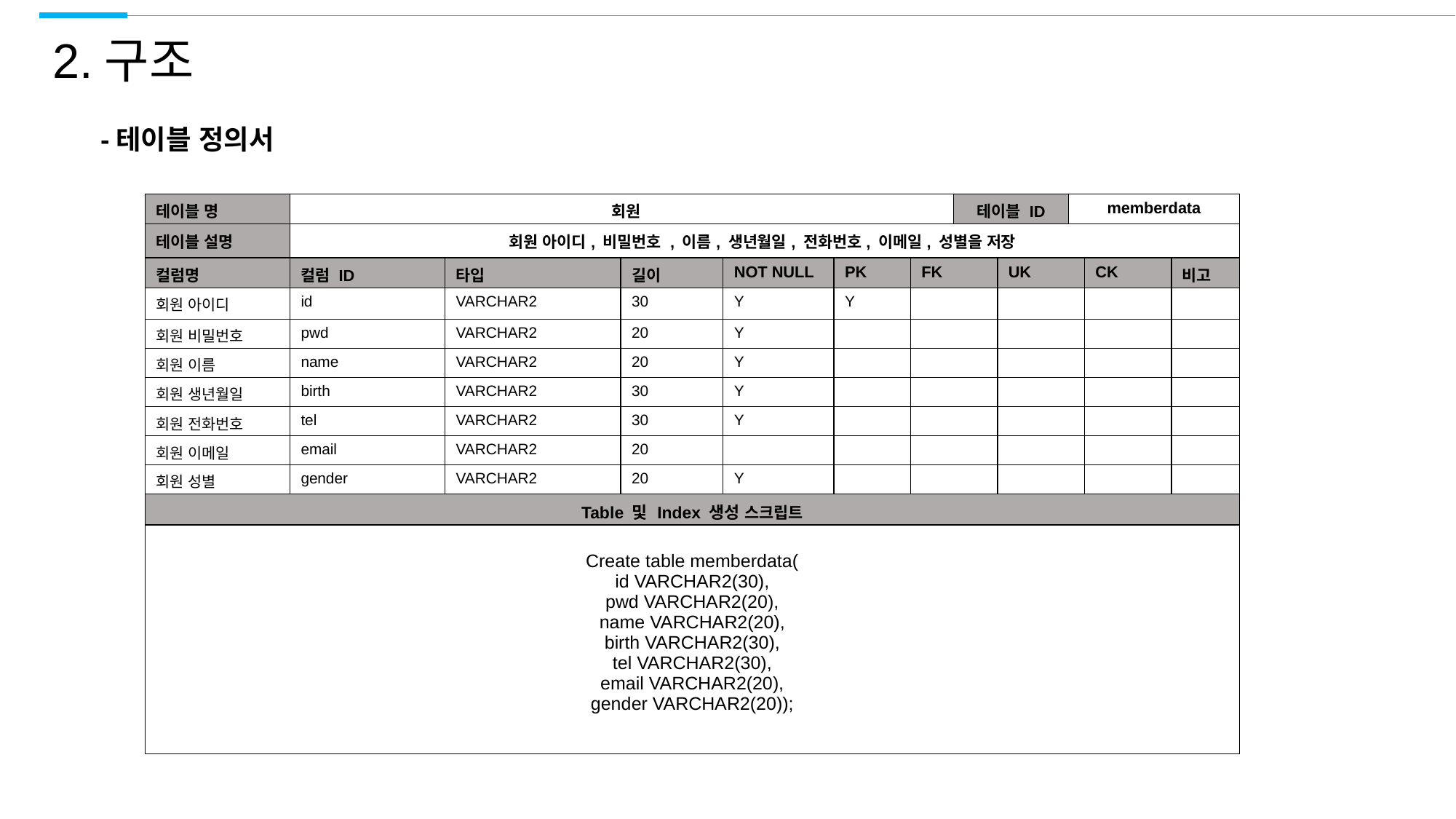

2.구조
-테이블 정의서

| 테이블 명 | 회원 |  |  |  |  |  | 테이블 ID |  | memberdata |  |  |
| --- | --- | --- | --- | --- | --- | --- | --- | --- | --- | --- | --- |
| 테이블 설명 | 회원 아이디, 비밀번호 , 이름, 생년월일, 전화번호, 이메일, 성별을 저장 |  |  |  |  |  |  |  |  |  |  |
| 컬럼명 | 컬럼 ID | 타입 | 길이 | NOT NULL | PK | FK | PK | UK | FK | CK | 비고 |
| 회원 아이디 | id | VARCHAR2 | 30 | Y | Y |  |  |  |  |  |  |
| 회원 비밀번호 | pwd | VARCHAR2 | 20 | Y |  |  |  |  |  |  |  |
| 회원 이름 | name | VARCHAR2 | 20 | Y |  |  |  |  |  |  |  |
| 회원 생년월일 | birth | VARCHAR2 | 30 | Y |  |  |  |  |  |  |  |
| 회원 전화번호 | tel | VARCHAR2 | 30 | Y |  |  |  |  |  |  |  |
| 회원 이메일 | email | VARCHAR2 | 20 |  |  |  |  |  |  |  |  |
| 회원 성별 | gender | VARCHAR2 | 20 | Y |  |  |  |  |  |  |  |
| Table 및 Index 생성 스크립트 |  |  |  |  |  |  |  |  |  |  |  |
| Create table memberdata( id VARCHAR2(30), pwd VARCHAR2(20), name VARCHAR2(20), birth VARCHAR2(30), tel VARCHAR2(30), email VARCHAR2(20), gender VARCHAR2(20)); |  |  |  |  |  |  |  |  |  |  |  |